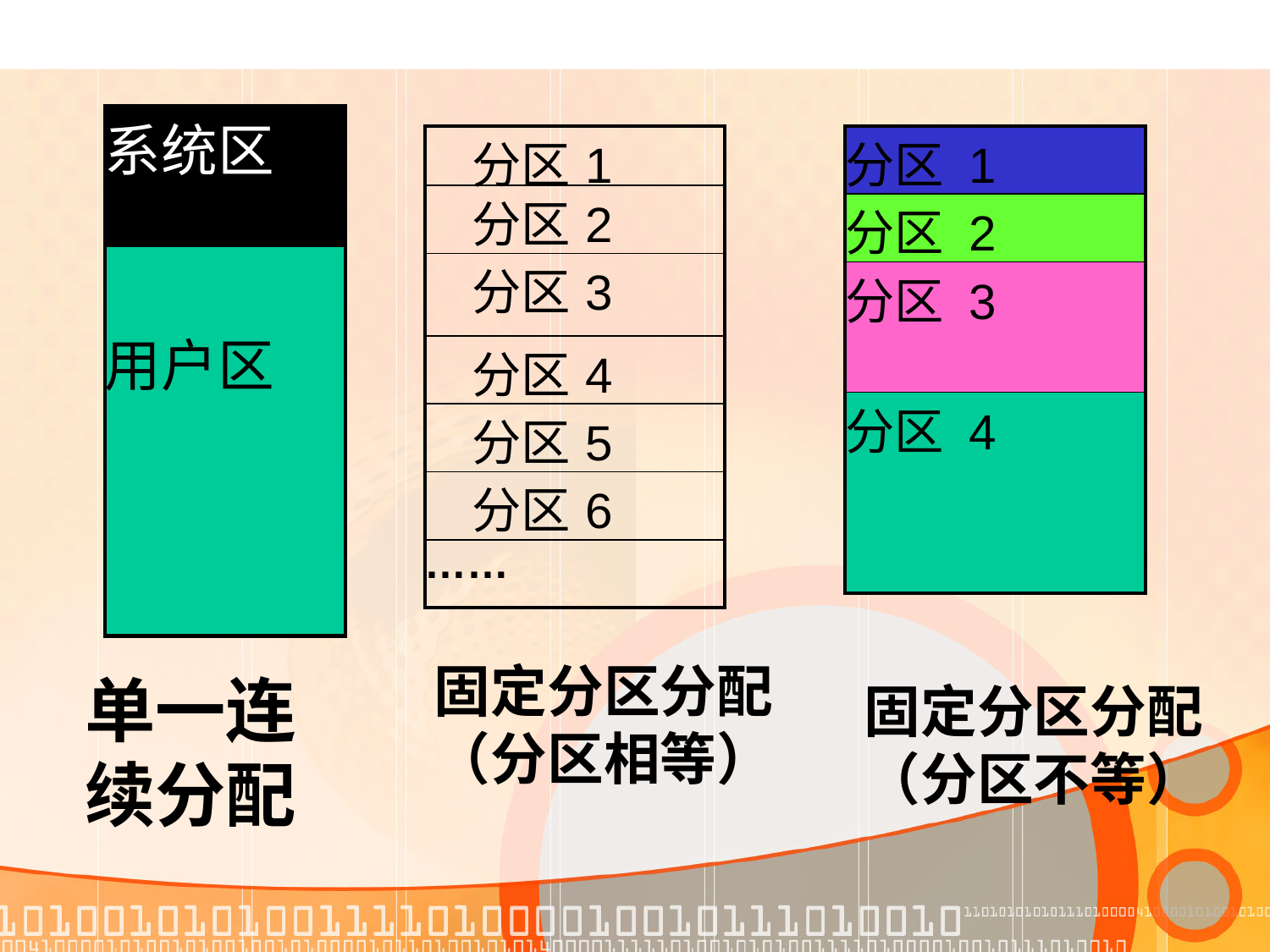

| 系统区 |
| --- |
| 用户区 |
| 分区1 |
| --- |
| 分区2 |
| 分区3 |
| 分区4 |
| 分区5 |
| 分区6 |
| …… |
| 分区 1 |
| --- |
| 分区 2 |
| 分区 3 |
| 分区 4 |
固定分区分配
（分区相等）
单一连续分配
固定分区分配
（分区不等）